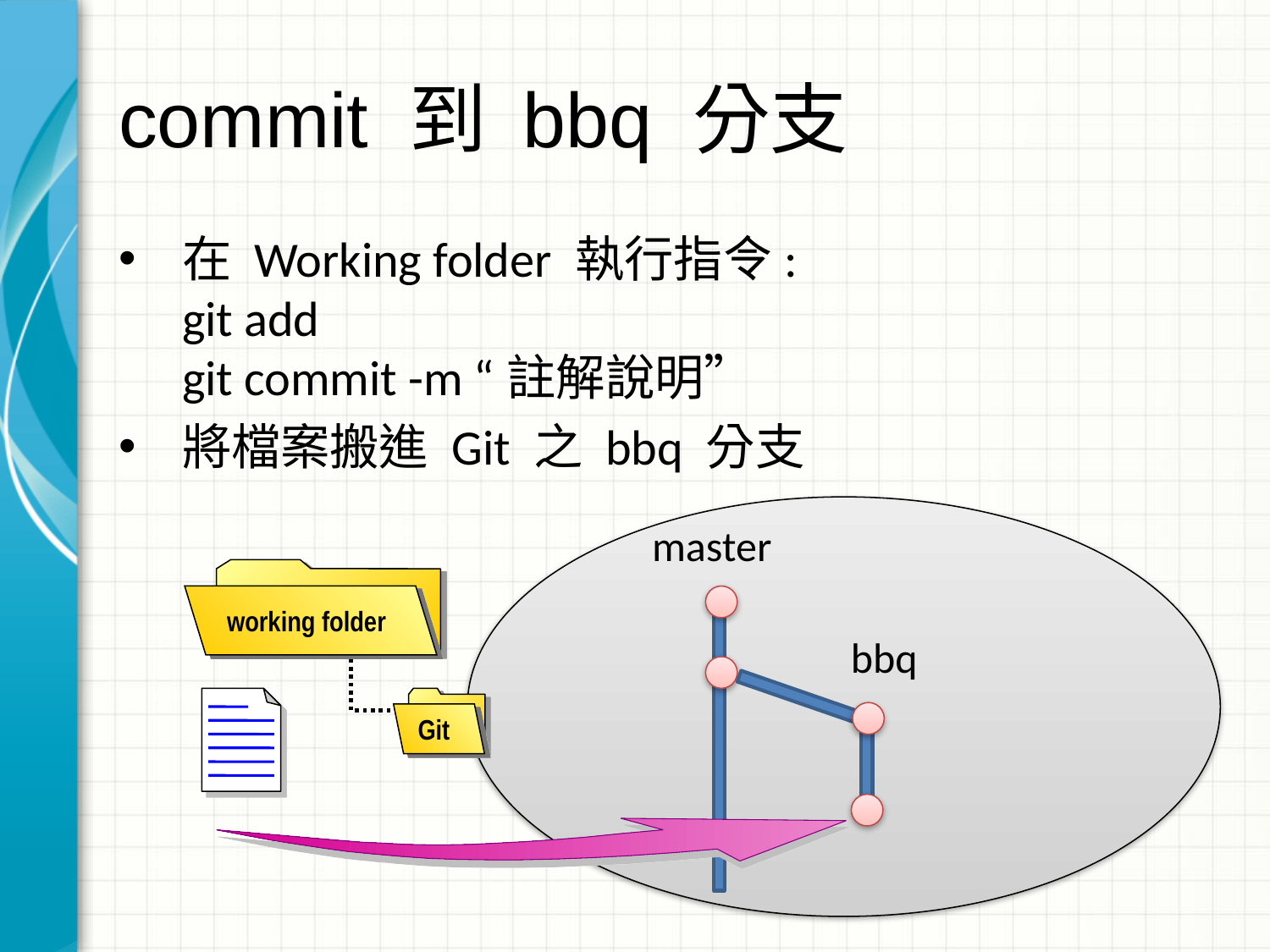

# commit 到 bbq 分支
在 Working folder 執行指令:
git add
git commit -m “註解說明”
將檔案搬進 Git 之 bbq 分支

master

working folder

bbq

Git